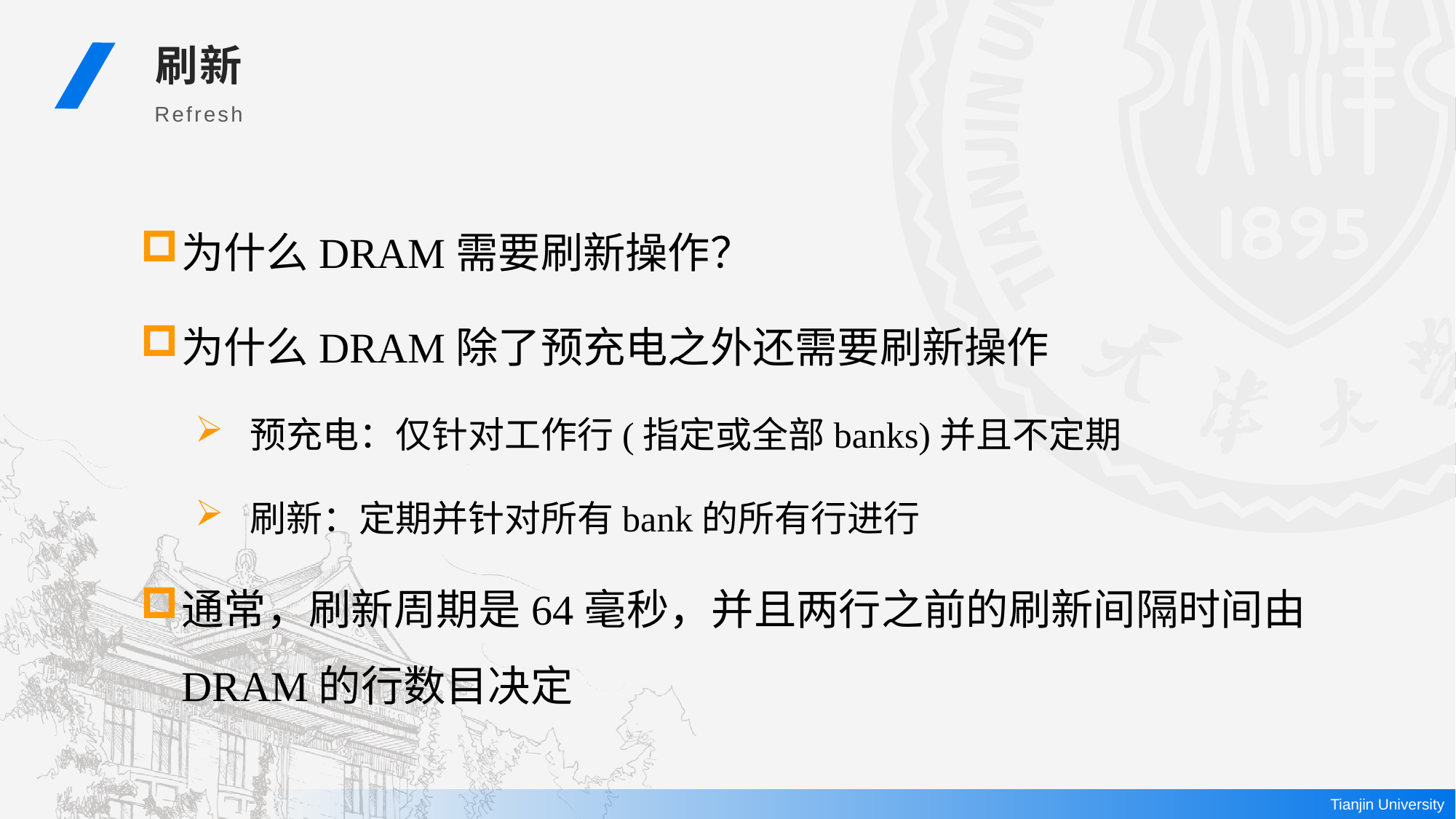

刷新
Refresh
为什么DRAM需要刷新操作？
为什么DRAM除了预充电之外还需要刷新操作
预充电：仅针对工作行(指定或全部banks)并且不定期
刷新：定期并针对所有bank的所有行进行
通常，刷新周期是64毫秒，并且两行之前的刷新间隔时间由DRAM的行数目决定